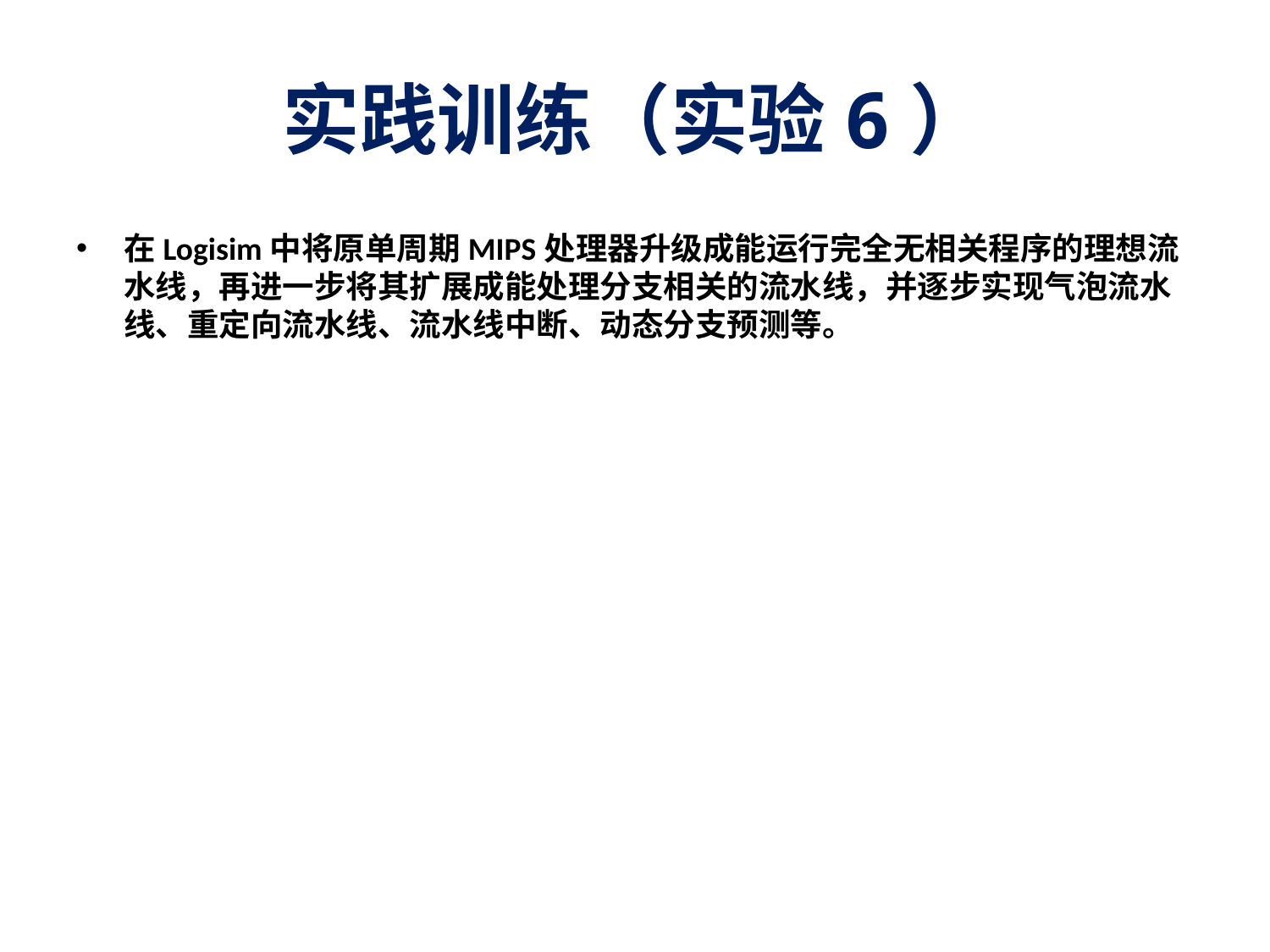

# 实践训练（实验6）
在Logisim中将原单周期MIPS处理器升级成能运行完全无相关程序的理想流水线，再进一步将其扩展成能处理分支相关的流水线，并逐步实现气泡流水线、重定向流水线、流水线中断、动态分支预测等。